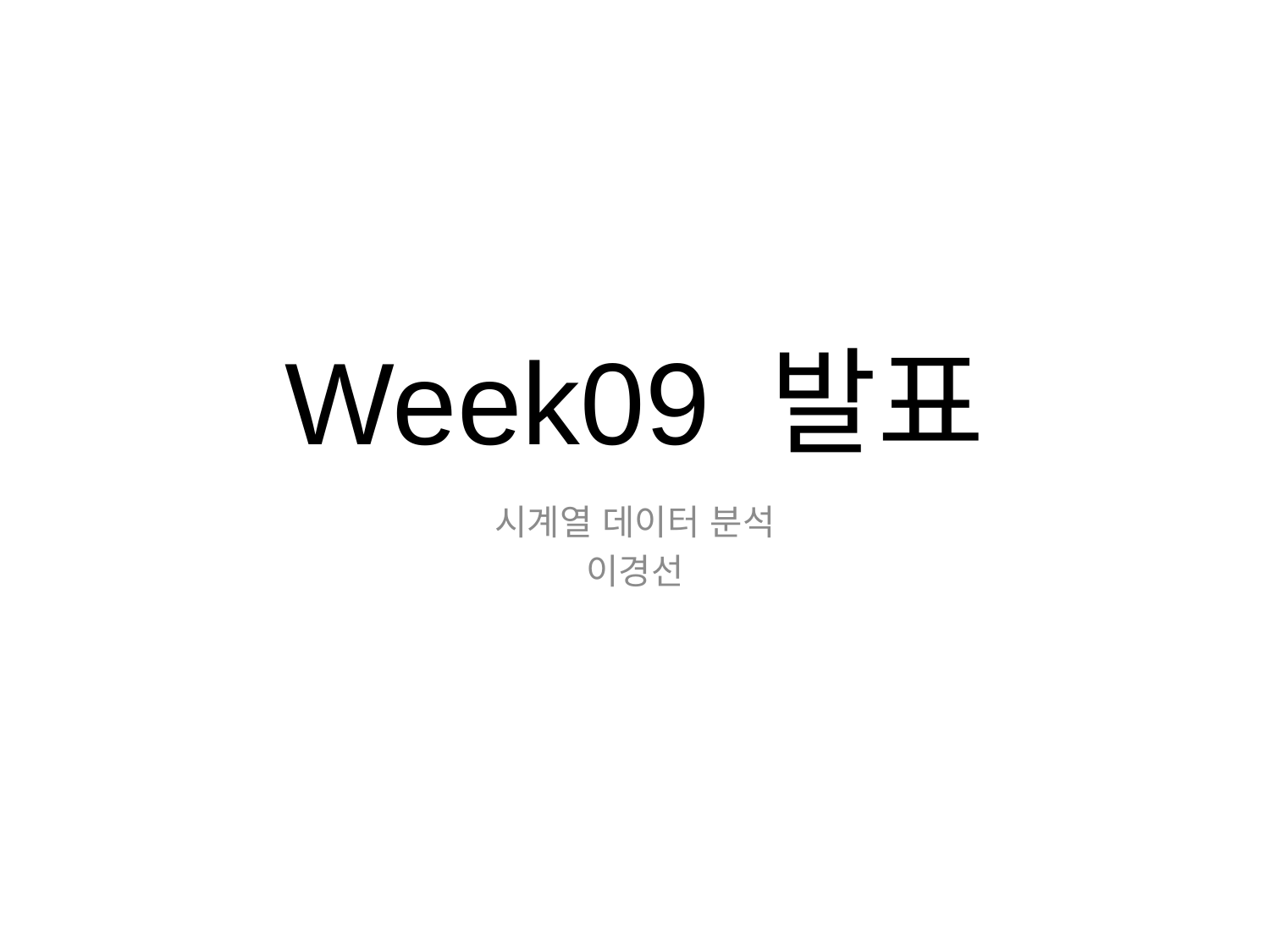

# Week09 발표
시계열 데이터 분석
이경선